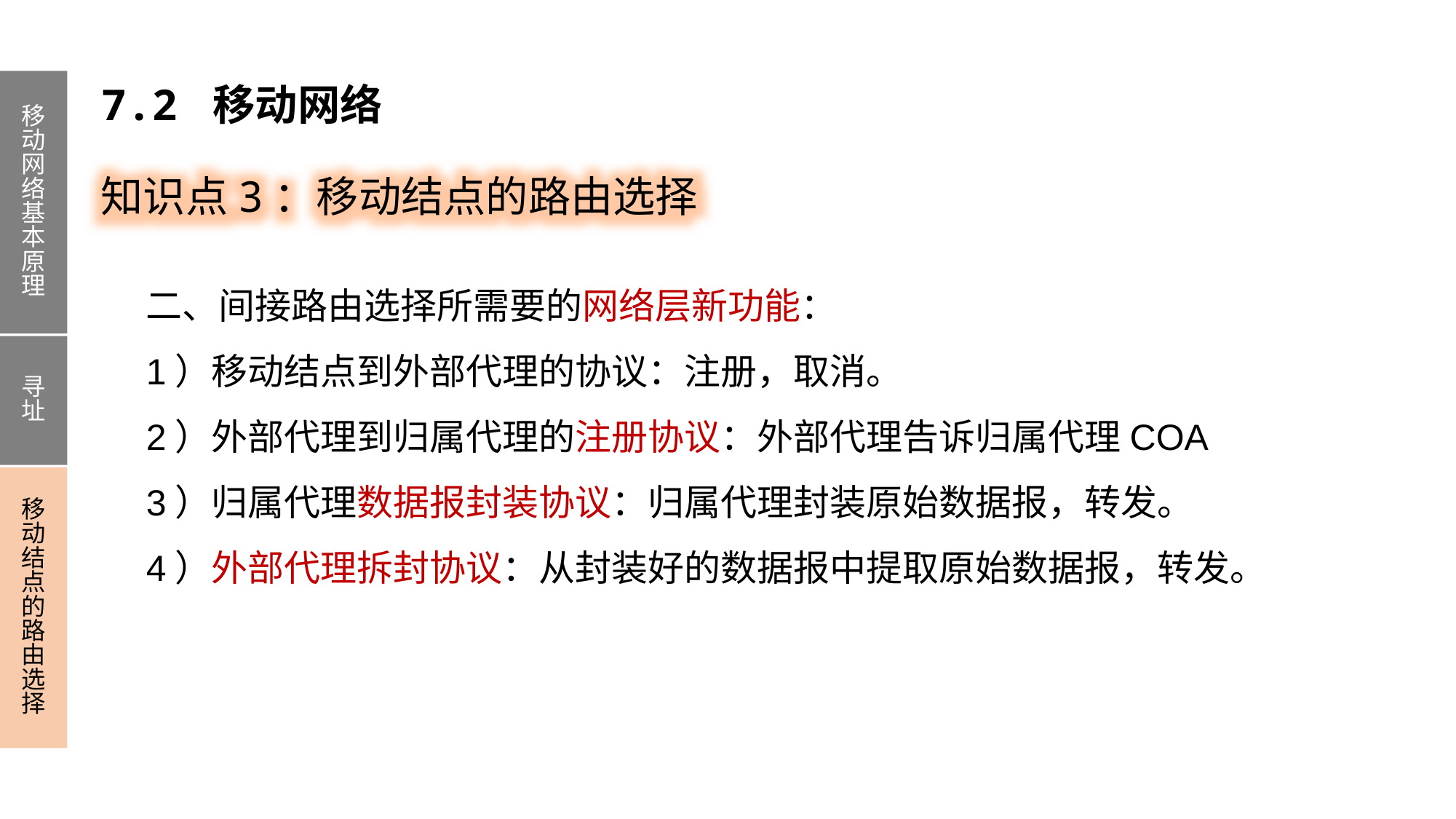

移动网络基本原理
寻址
移动结点的路由选择
7.2 移动网络
知识点3：移动结点的路由选择
二、间接路由选择所需要的网络层新功能：
1）移动结点到外部代理的协议：注册，取消。
2）外部代理到归属代理的注册协议：外部代理告诉归属代理COA
3）归属代理数据报封装协议：归属代理封装原始数据报，转发。
4）外部代理拆封协议：从封装好的数据报中提取原始数据报，转发。